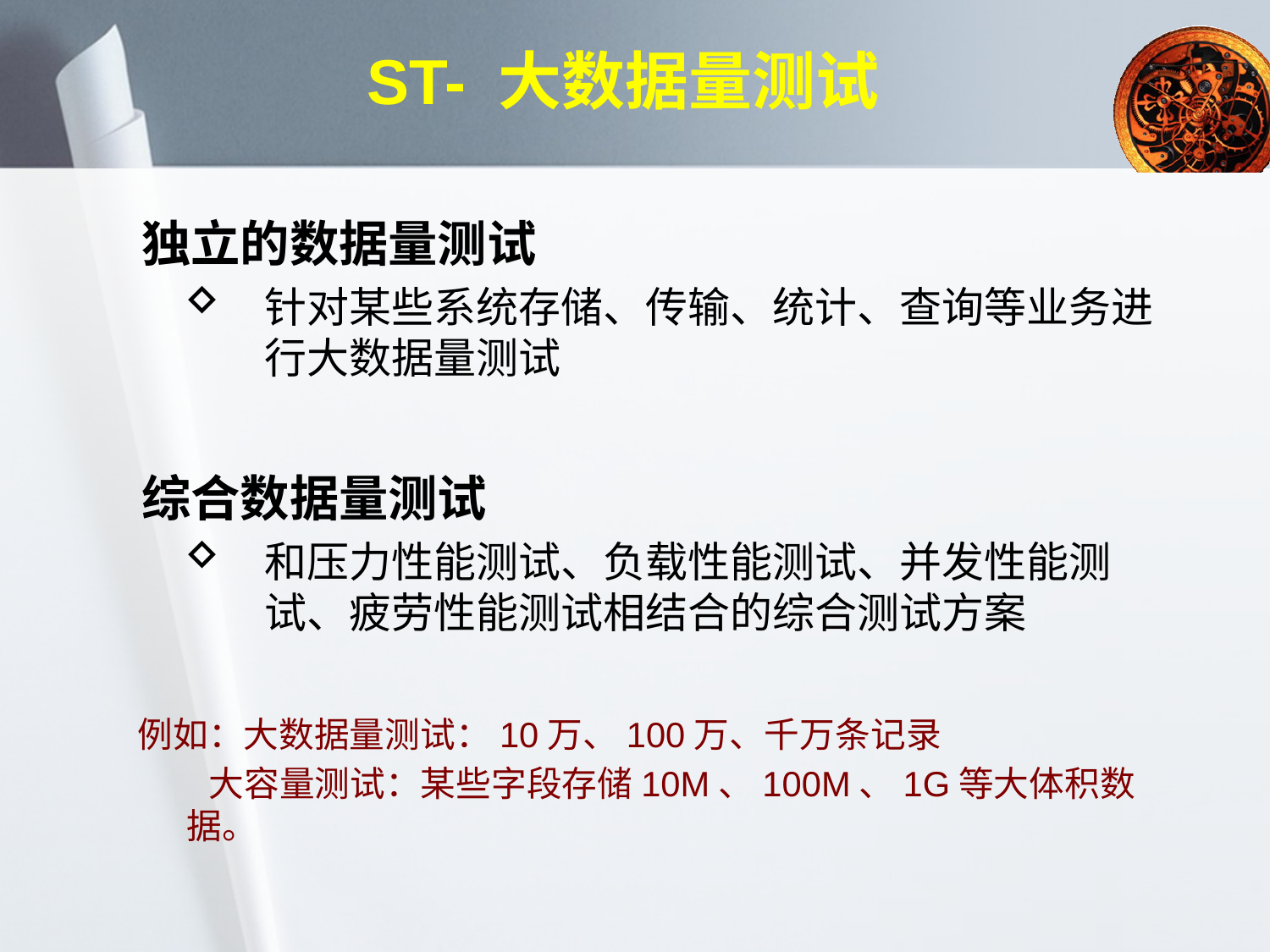

# ST- 大数据量测试
独立的数据量测试
针对某些系统存储、传输、统计、查询等业务进行大数据量测试

综合数据量测试
和压力性能测试、负载性能测试、并发性能测试、疲劳性能测试相结合的综合测试方案
例如：大数据量测试：10万、100万、千万条记录
        大容量测试：某些字段存储10M、100M、1G等大体积数据。